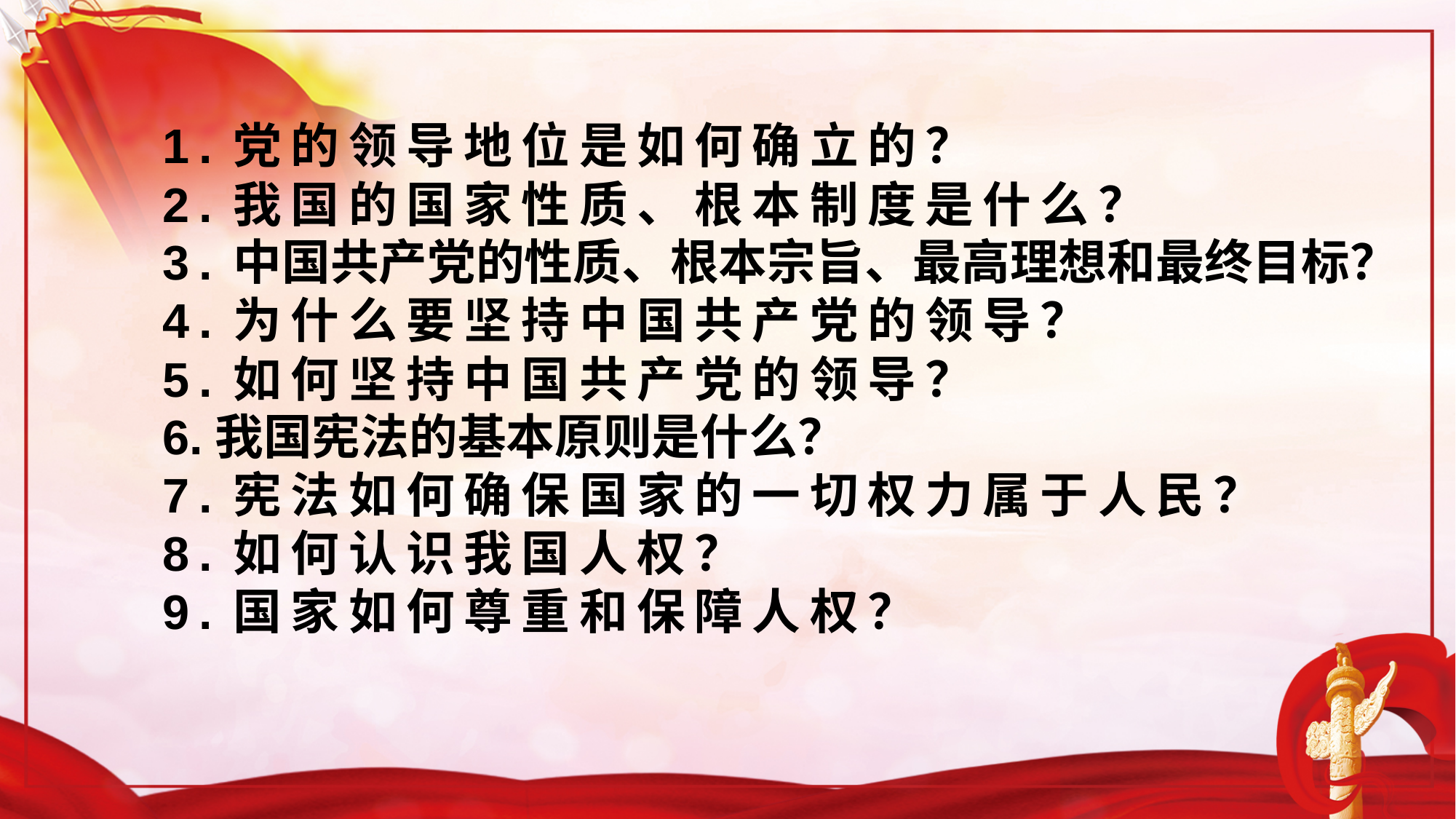

1.党的领导地位是如何确立的？
2.我国的国家性质、根本制度是什么？
3.中国共产党的性质、根本宗旨、最高理想和最终目标？
4.为什么要坚持中国共产党的领导？
5.如何坚持中国共产党的领导？
6.我国宪法的基本原则是什么？
7.宪法如何确保国家的一切权力属于人民？
8.如何认识我国人权？
9.国家如何尊重和保障人权？